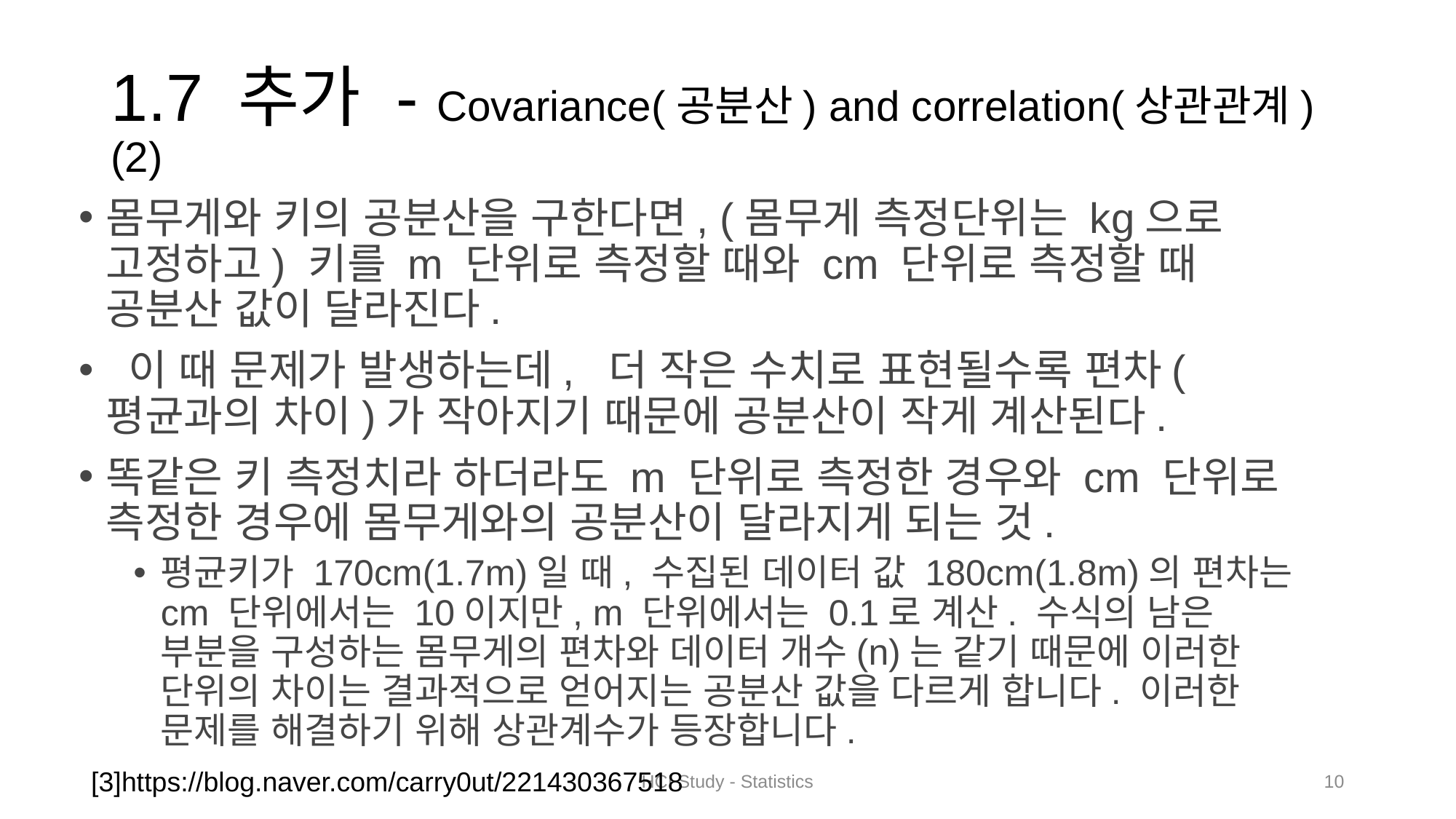

# 1.7 추가 - Covariance(공분산) and correlation(상관관계)(2)
몸무게와 키의 공분산을 구한다면, (몸무게 측정단위는 kg으로 고정하고) 키를 m 단위로 측정할 때와 cm 단위로 측정할 때 공분산 값이 달라진다.
 이 때 문제가 발생하는데,  더 작은 수치로 표현될수록 편차(평균과의 차이)가 작아지기 때문에 공분산이 작게 계산된다.
똑같은 키 측정치라 하더라도 m 단위로 측정한 경우와 cm 단위로 측정한 경우에 몸무게와의 공분산이 달라지게 되는 것.
평균키가 170cm(1.7m)일 때, 수집된 데이터 값 180cm(1.8m)의 편차는 cm 단위에서는 10이지만, m 단위에서는 0.1로 계산. 수식의 남은 부분을 구성하는 몸무게의 편차와 데이터 개수(n)는 같기 때문에 이러한 단위의 차이는 결과적으로 얻어지는 공분산 값을 다르게 합니다. 이러한 문제를 해결하기 위해 상관계수가 등장합니다.

[3]https://blog.naver.com/carry0ut/221430367518
HCI Study - Statistics
10